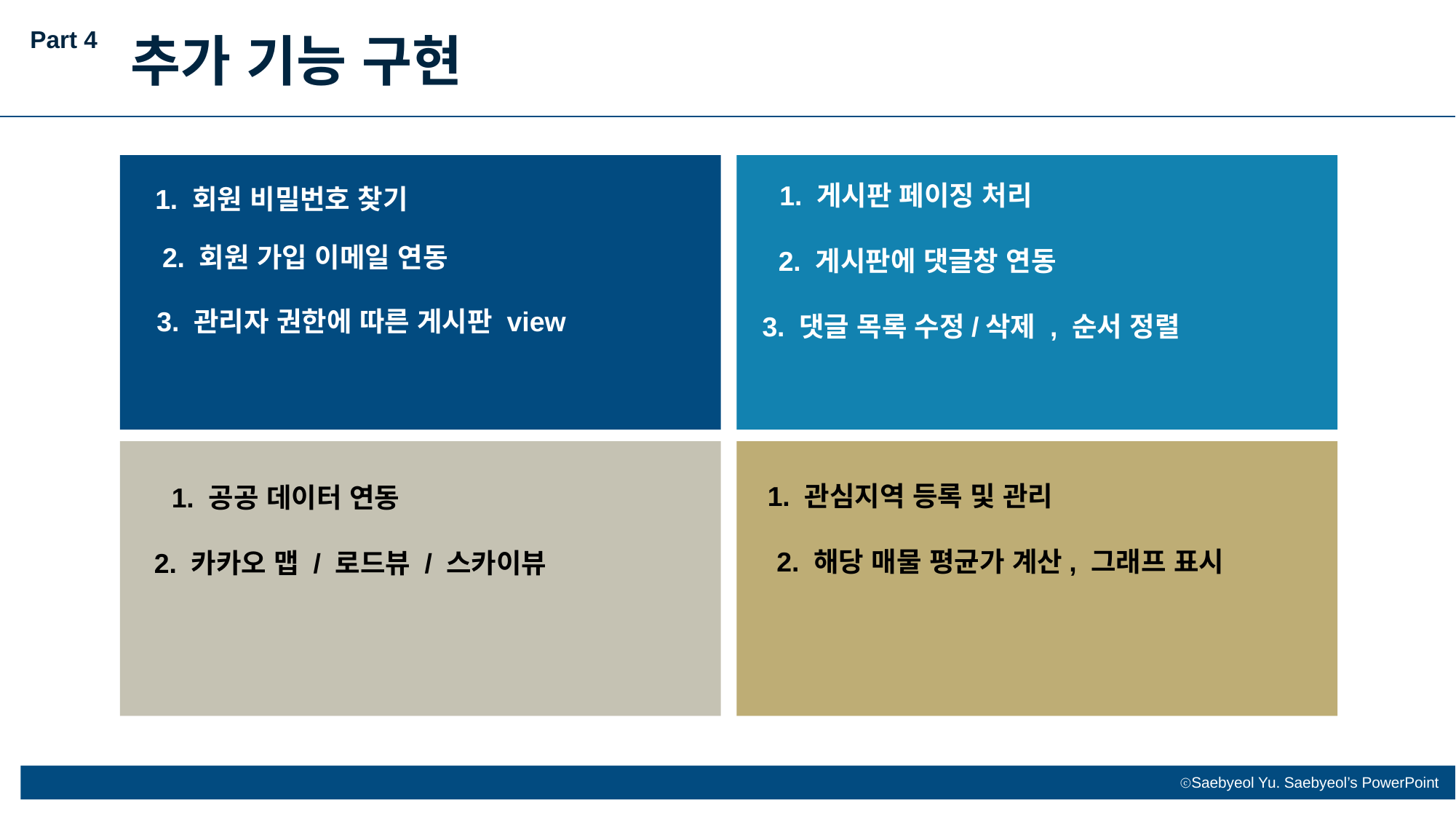

Part 4
추가 기능 구현

1. 게시판 페이징 처리

   2. 게시판에 댓글창 연동

                 3. 댓글 목록 수정/삭제 , 순서 정렬
1. 회원 비밀번호 찾기
2. 회원 가입 이메일 연동
3. 관리자 권한에 따른 게시판 view
      1. 관심지역 등록 및 관리

                  	 2. 해당 매물 평균가 계산, 그래프 표시

1. 공공 데이터 연동

                 2. 카카오 맵 / 로드뷰 / 스카이뷰